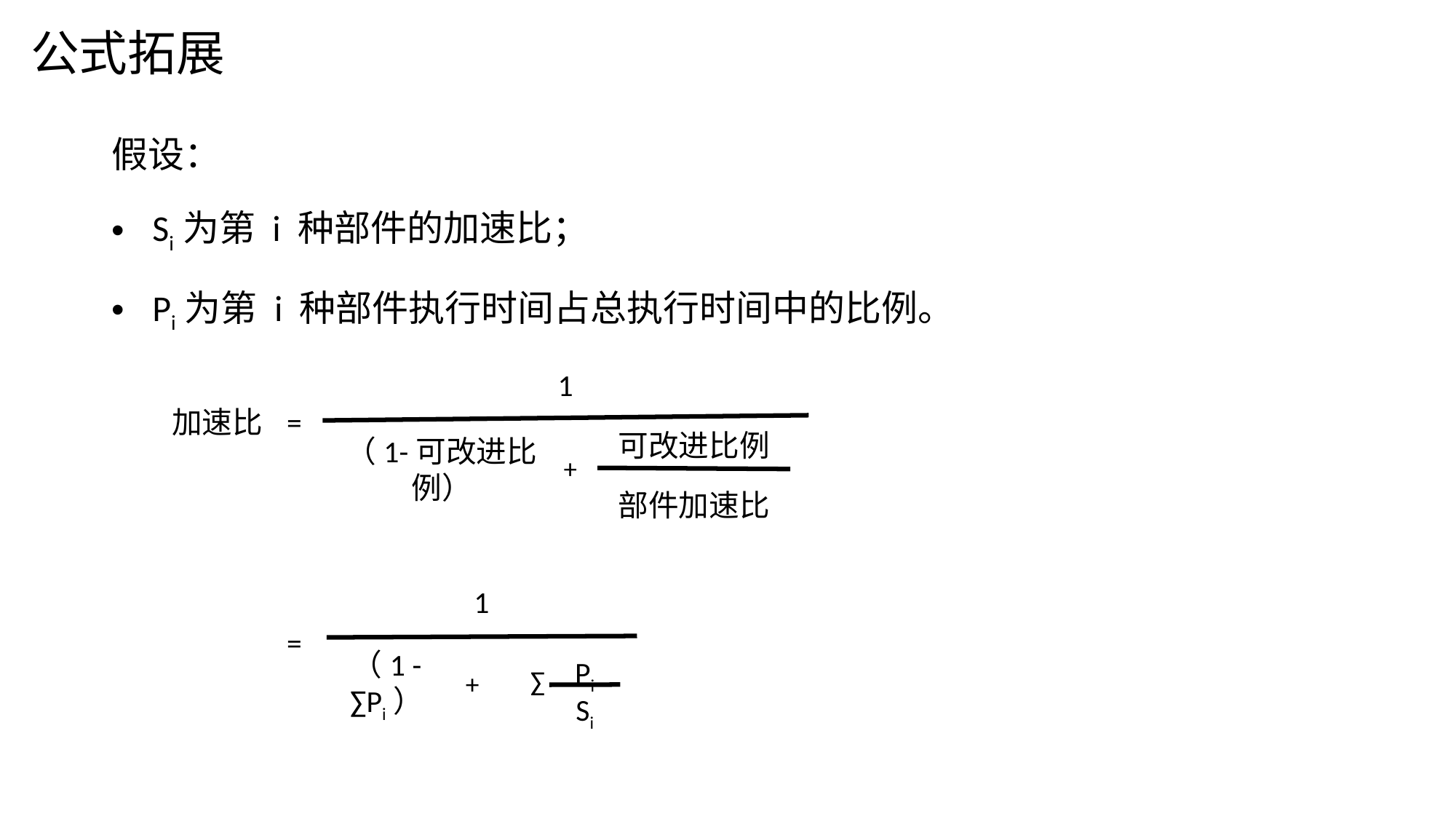

# 公式拓展
假设：
Si为第 i 种部件的加速比；
Pi为第 i 种部件执行时间占总执行时间中的比例。
1
可改进比例
（1-可改进比例）
+
部件加速比
加速比
=
1
=
Pi
（1 - ∑Pi）
+
Si
∑